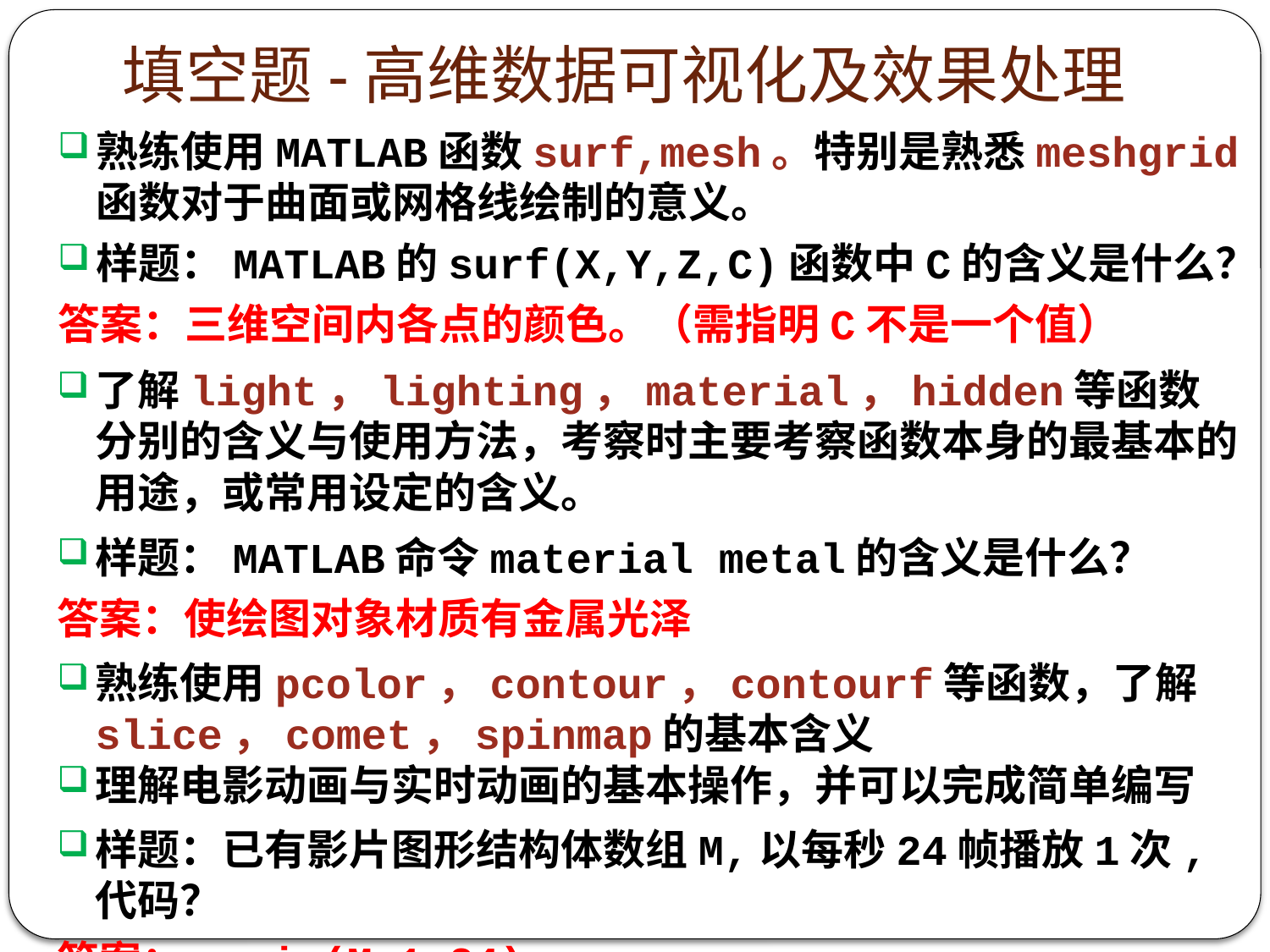

# 填空题-高维数据可视化及效果处理
熟练使用MATLAB函数surf,mesh。特别是熟悉meshgrid函数对于曲面或网格线绘制的意义。
样题：MATLAB的surf(X,Y,Z,C)函数中C的含义是什么？
答案：三维空间内各点的颜色。（需指明C不是一个值）
了解light，lighting，material，hidden等函数分别的含义与使用方法，考察时主要考察函数本身的最基本的用途，或常用设定的含义。
样题：MATLAB命令material metal的含义是什么？
答案：使绘图对象材质有金属光泽
熟练使用pcolor，contour，contourf等函数，了解slice，comet，spinmap的基本含义
理解电影动画与实时动画的基本操作，并可以完成简单编写
样题：已有影片图形结构体数组M,以每秒24帧播放1次,代码？
答案：movie(M,1,24);